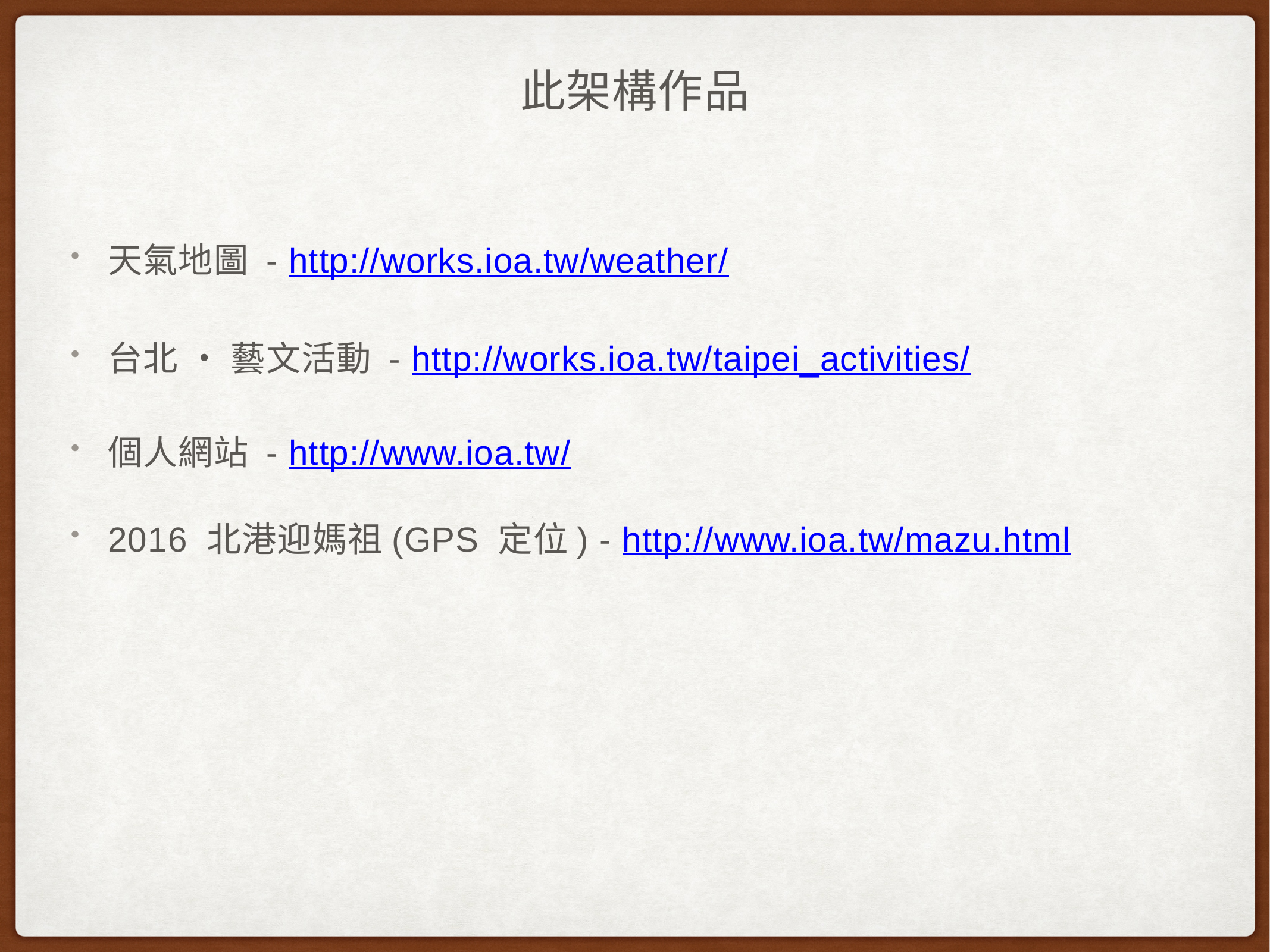

# 此架構作品
天氣地圖 - http://works.ioa.tw/weather/
台北 • 藝文活動 - http://works.ioa.tw/taipei_activities/
個人網站 - http://www.ioa.tw/
2016 北港迎媽祖(GPS 定位) - http://www.ioa.tw/mazu.html